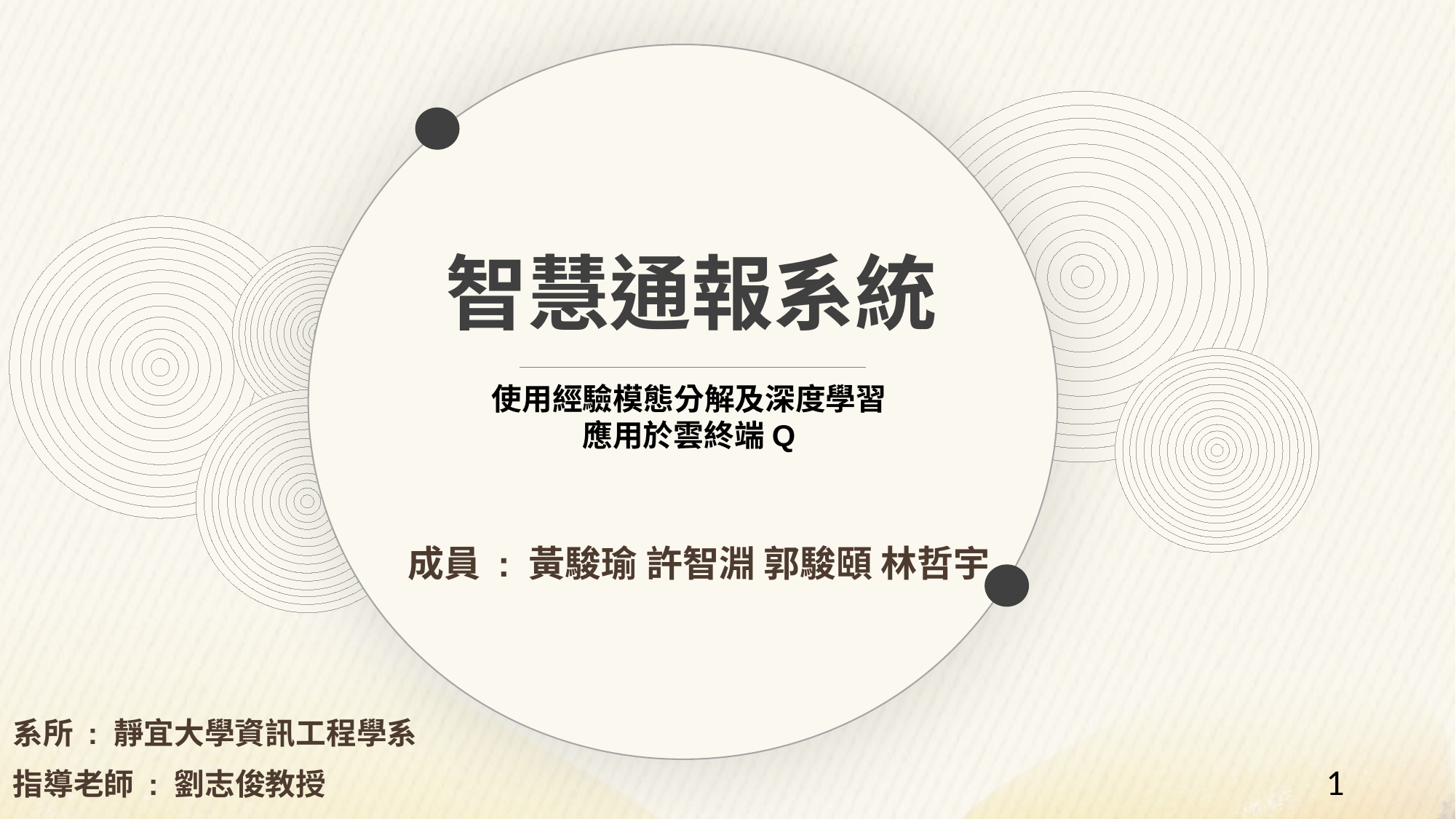

智慧通報系統

使用經驗模態分解及深度學習
應用於雲終端Q

成員 : 黃駿瑜 許智淵 郭駿頤 林哲宇
系所 : 靜宜大學資訊工程學系
指導老師 : 劉志俊教授

1